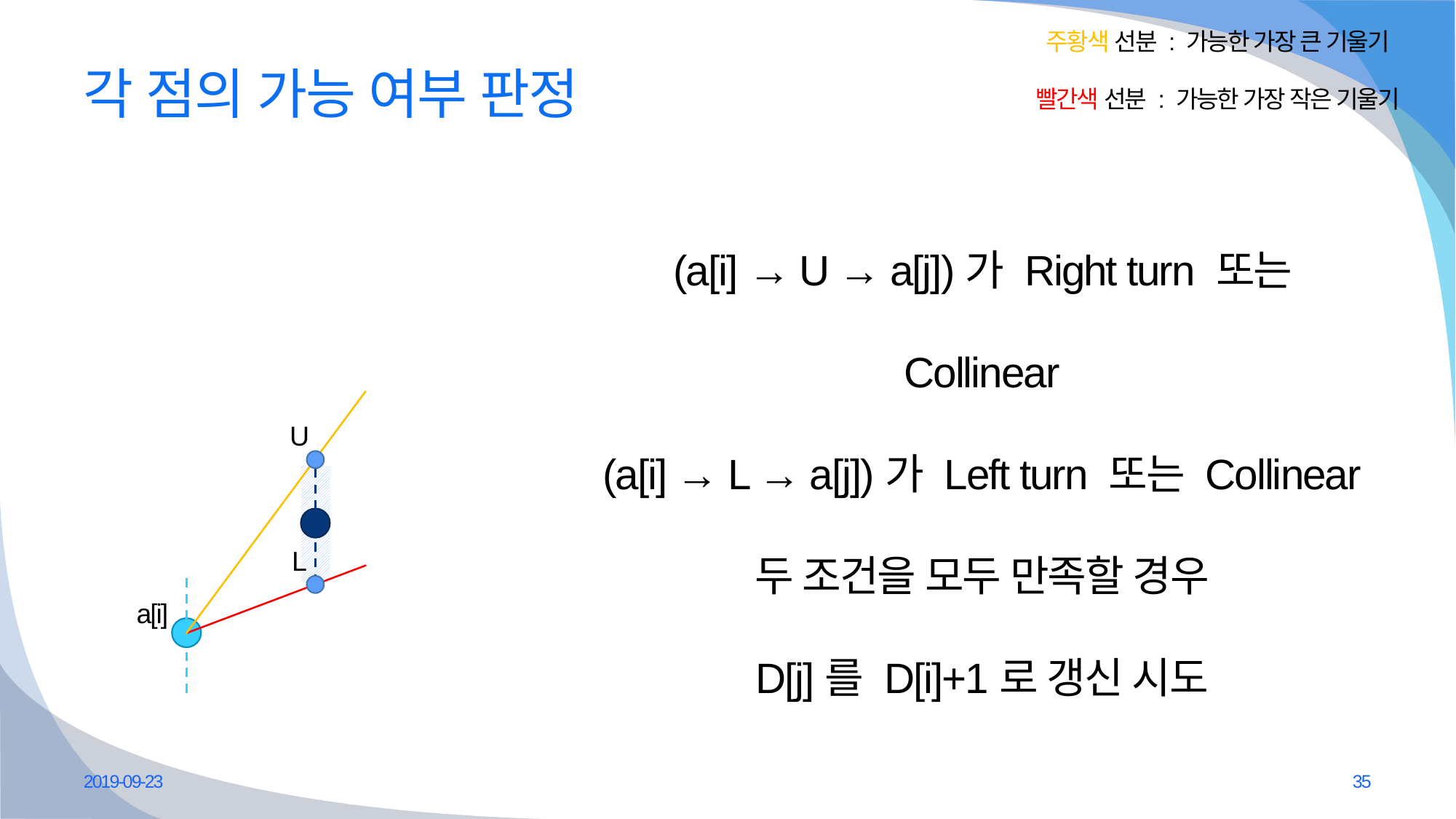

주황색 선분 : 가능한 가장 큰 기울기
빨간색 선분 : 가능한 가장 작은 기울기
# 각 점의 가능 여부 판정

(a[i] → U → a[j])가 Right turn 또는 Collinear
(a[i] → L → a[j])가 Left turn 또는 Collinear
두 조건을 모두 만족할 경우
D[j]를 D[i]+1로 갱신 시도
U

L

a[i]
2019-09-23
35